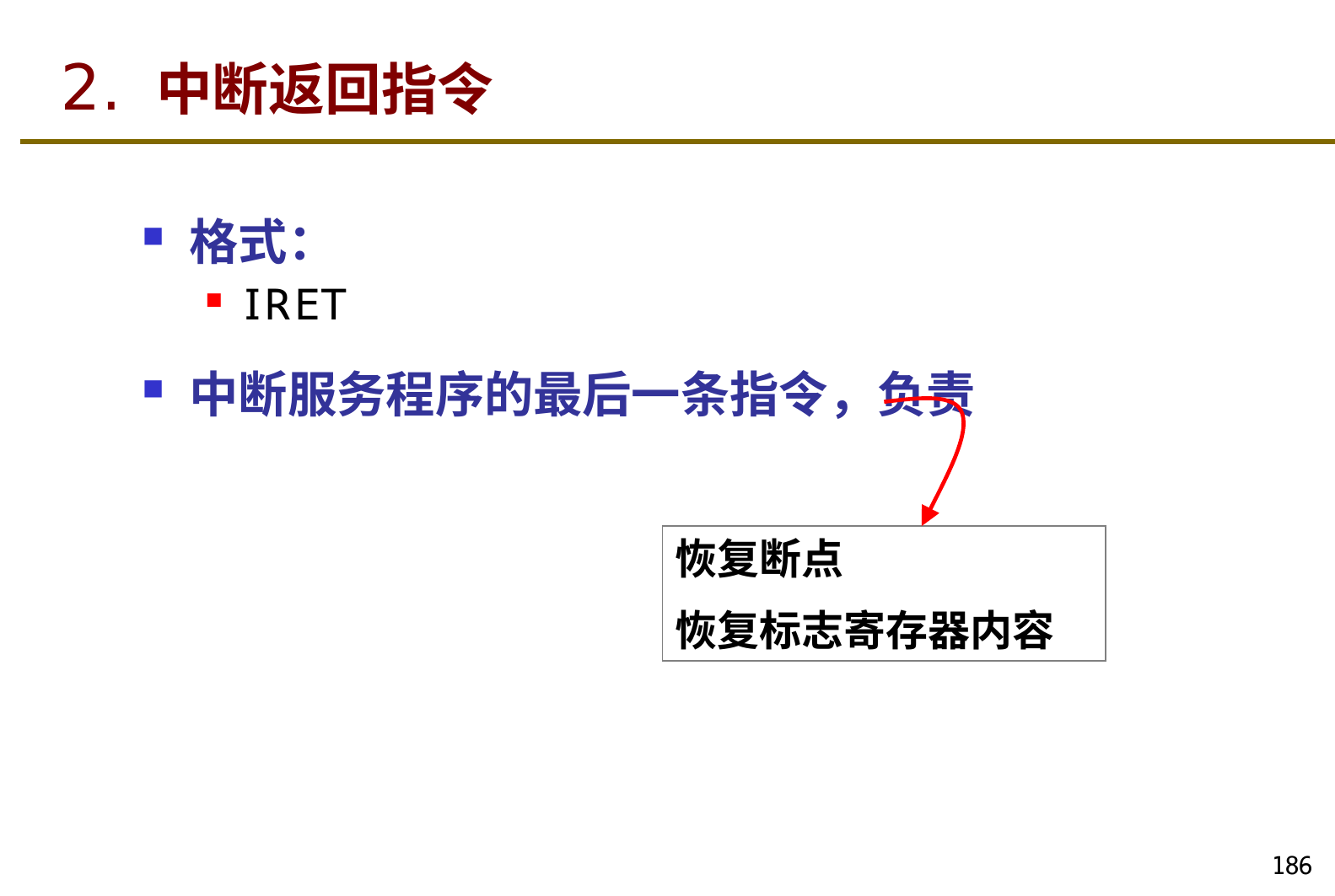

# 2. 中断返回指令
格式：
IRET
中断服务程序的最后一条指令，负责

恢复断点
恢复标志寄存器内容
186